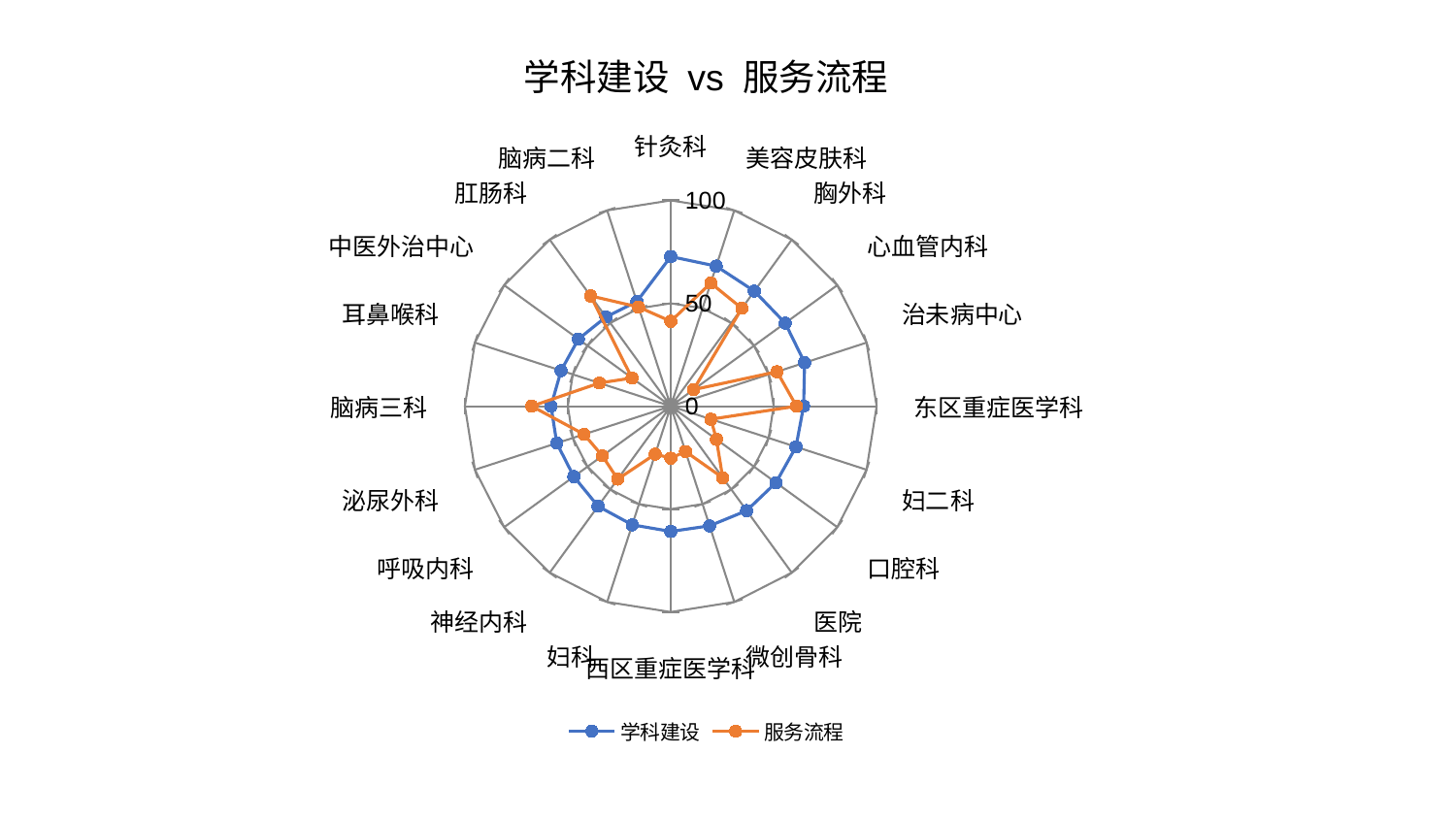

### Chart: 学科建设 vs 服务流程

| Category | 学科建设 | 服务流程 |
|---|---|---|
| 针灸科 | 72.71394706399975 | 41.24614752671611 |
| 美容皮肤科 | 71.56933408587862 | 62.88771649621147 |
| 胸外科 | 69.11666576775397 | 58.785533155325794 |
| 心血管内科 | 68.72284570403382 | 13.676095069610271 |
| 治未病中心 | 68.39875391013786 | 54.27175233980922 |
| 东区重症医学科 | 64.54049732158323 | 61.087955939306326 |
| 妇二科 | 63.98075927921778 | 20.528180761113227 |
| 口腔科 | 63.19593939787148 | 27.443646149026407 |
| 医院 | 62.73910434587565 | 42.98498595407605 |
| 微创骨科 | 61.14762395722594 | 23.161852234025428 |
| 西区重症医学科 | 60.86203687827131 | 25.261757720956776 |
| 妇科 | 60.6177718293278 | 24.500018124284313 |
| 神经内科 | 60.10065540128972 | 43.81990520273235 |
| 呼吸内科 | 58.20416972194143 | 41.05932407268152 |
| 泌尿外科 | 58.19733962770981 | 44.29365694696583 |
| 脑病三科 | 58.18333491860853 | 67.52686313167825 |
| 耳鼻喉科 | 56.00884003803281 | 36.43962687359134 |
| 中医外治中心 | 55.47004550007859 | 23.287461115713842 |
| 肛肠科 | 53.576516814275095 | 66.20882205664353 |
| 脑病二科 | 53.40471664183753 | 50.645208552312944 |
18